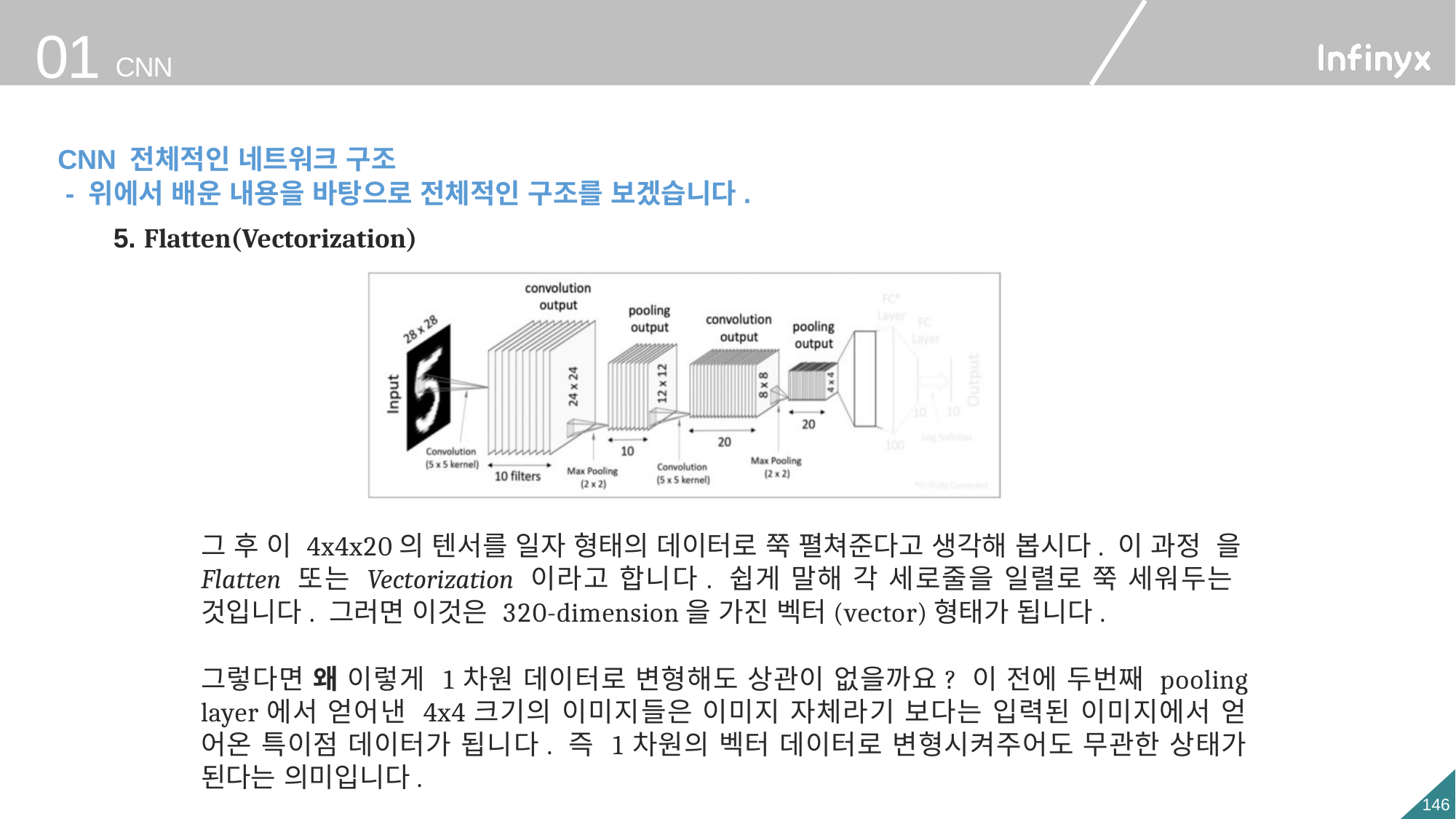

CNN 전체적인 네트워크 구조
 - 위에서 배운 내용을 바탕으로 전체적인 구조를 보겠습니다.
5. Flatten(Vectorization)

그 후 이 4x4x20의 텐서를 일자 형태의 데이터로 쭉 펼쳐준다고 생각해 봅시다. 이 과정  을 Flatten 또는 Vectorization 이라고 합니다. 쉽게 말해 각 세로줄을 일렬로 쭉 세워두는  것입니다. 그러면 이것은 320-dimension을 가진 벡터(vector)형태가 됩니다.

그렇다면 왜 이렇게 1차원 데이터로 변형해도 상관이 없을까요? 이 전에 두번째 pooling  layer에서 얻어낸 4x4크기의 이미지들은 이미지 자체라기 보다는 입력된 이미지에서 얻  어온 특이점 데이터가 됩니다. 즉 1차원의 벡터 데이터로 변형시켜주어도 무관한 상태가  된다는 의미입니다.